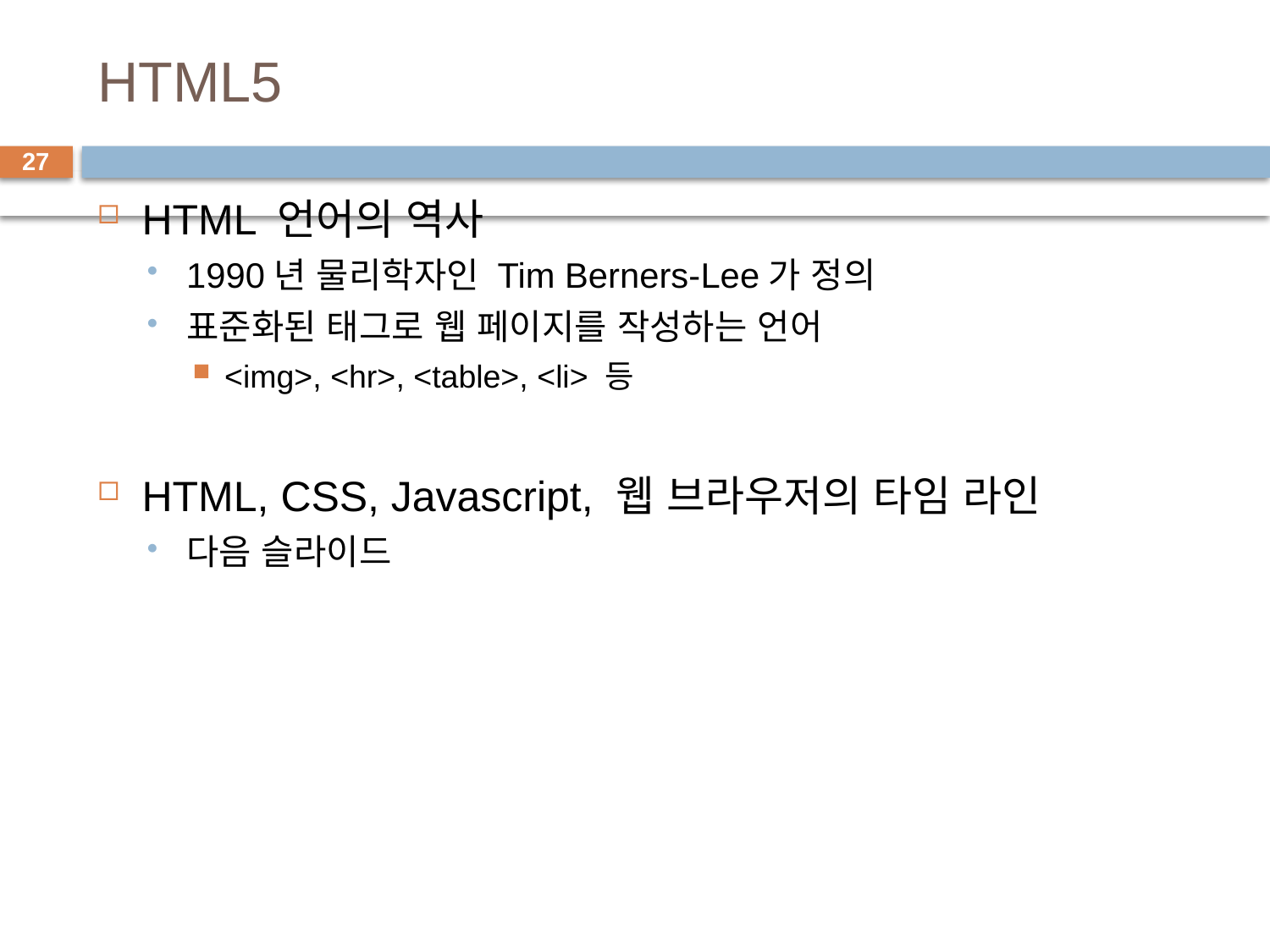

# HTML5
27
HTML 언어의 역사
1990년 물리학자인 Tim Berners-Lee가 정의
표준화된 태그로 웹 페이지를 작성하는 언어
<img>, <hr>, <table>, <li> 등

HTML, CSS, Javascript, 웹 브라우저의 타임 라인
다음 슬라이드